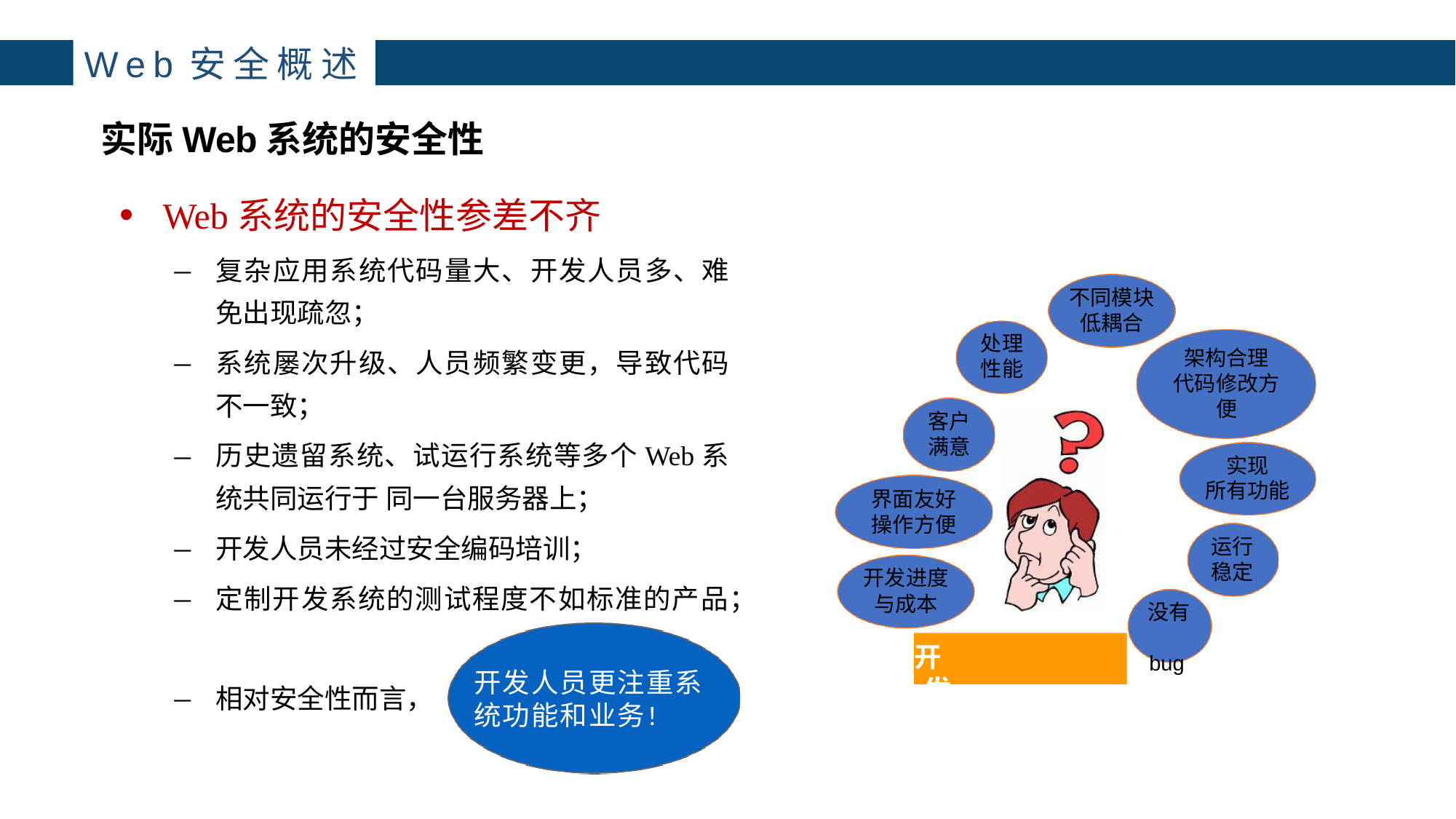

主讲：枕边月亮
主讲：枕边月亮

Web安全概述
实际Web系统的安全性
4
Web系统的安全性参差不齐
复杂应用系统代码量大、开发人员多、难免出现疏忽；
系统屡次升级、人员频繁变更，导致代码不一致；
历史遗留系统、试运行系统等多个Web系统共同运行于 同一台服务器上；
开发人员未经过安全编码培训；
定制开发系统的测试程度不如标准的产品；

相对安全性而言，

不同模块 低耦合
处理 性能
架构合理 代码修改方 便

客户 满意

界面友好 操作方便

实现 所有功能

运行 稳定
开发进度 与成本
开发者的关注点
没有  bug

开发人员更注重系统功能和业务！